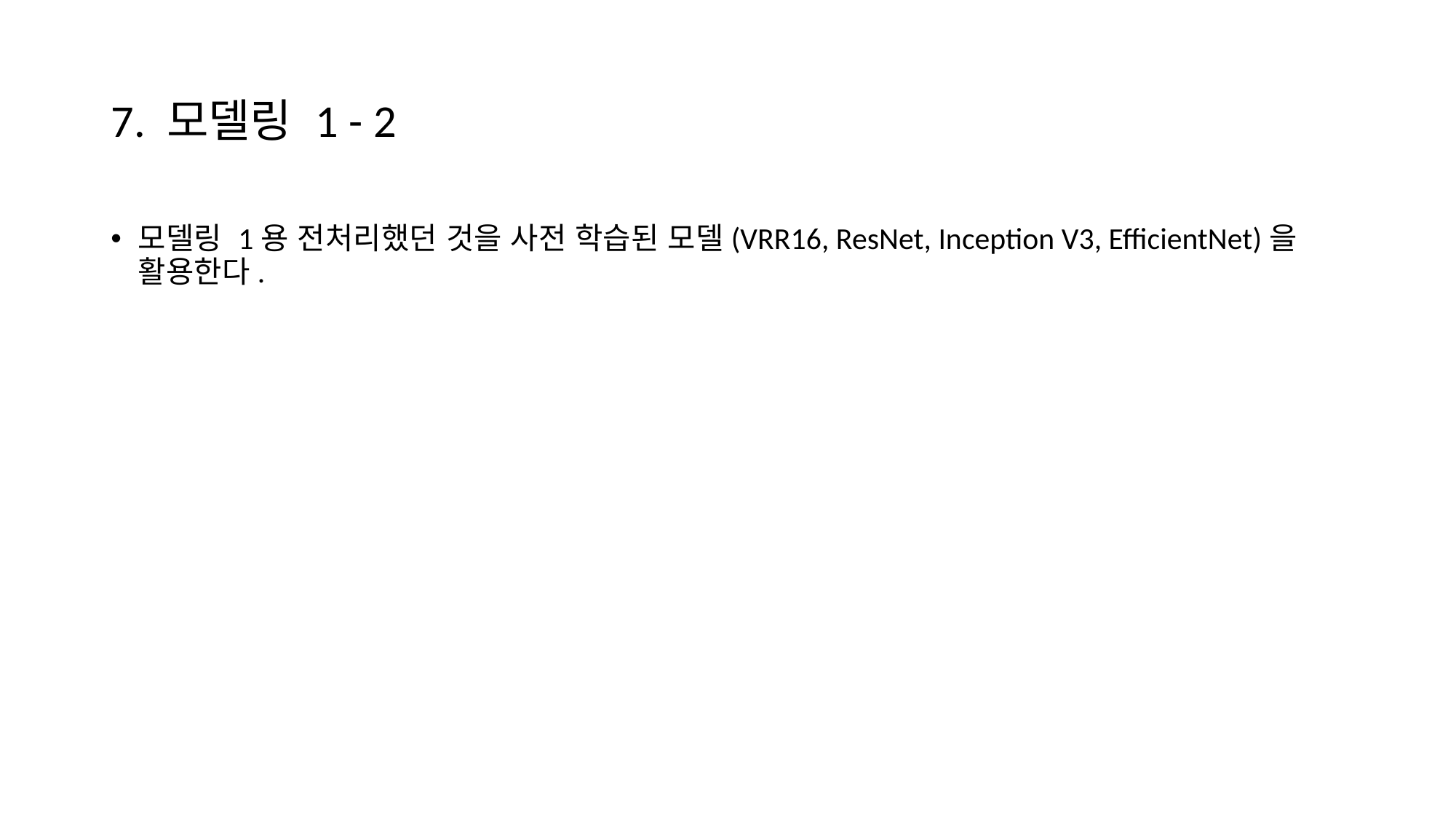

# 7. 모델링 1 - 2
모델링 1용 전처리했던 것을 사전 학습된 모델(VRR16, ResNet, Inception V3, EfficientNet)을 활용한다.